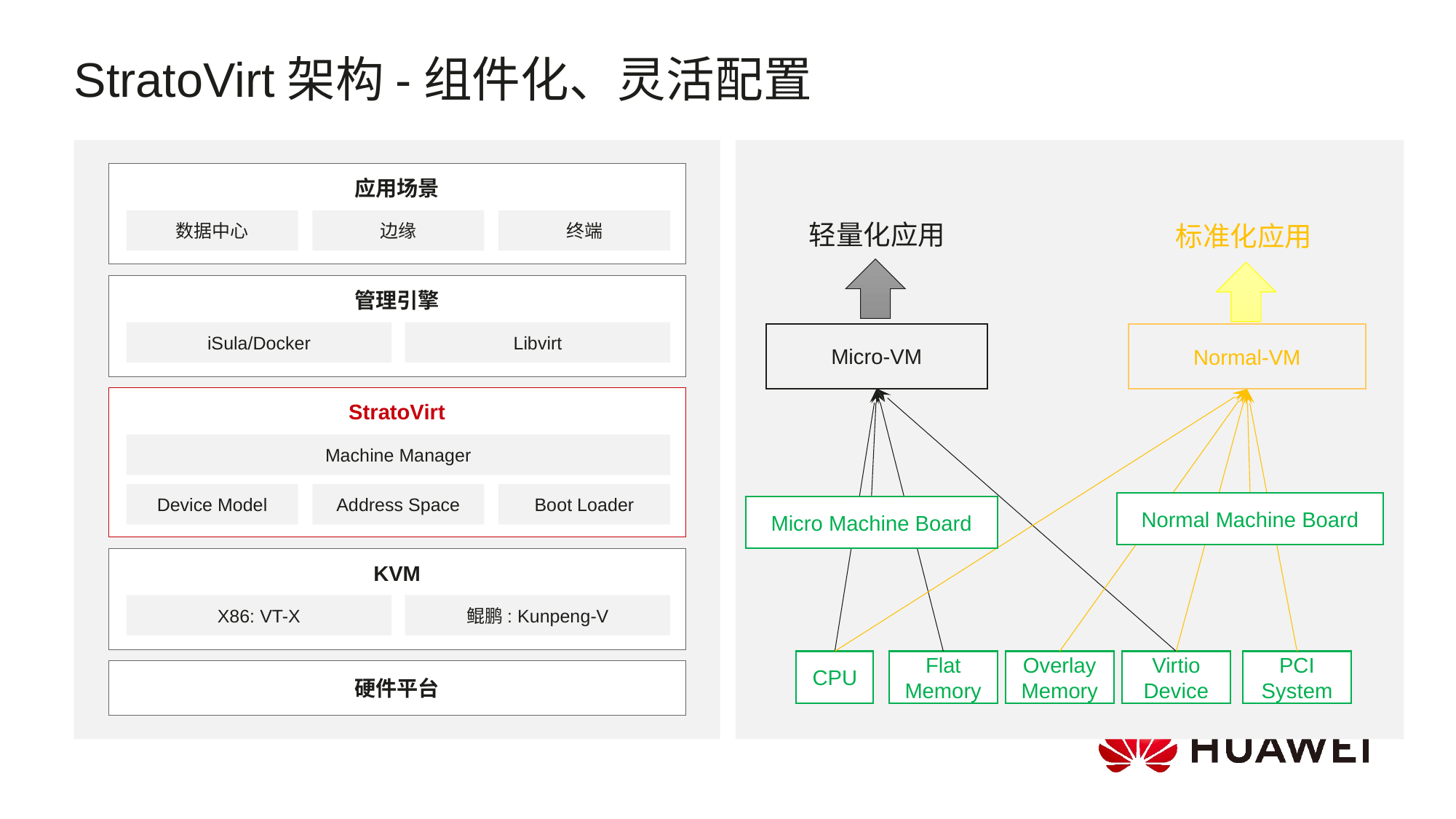

StratoVirt架构-组件化、灵活配置

应用场景
数据中心
边缘
终端

轻量化应用
标准化应用

管理引擎
iSula/Docker
Libvirt
Micro-VM
Normal-VM

StratoVirt
Machine Manager
Device Model
Address Space
Boot Loader

Normal Machine Board
Micro Machine Board

KVM
X86: VT-X
鲲鹏: Kunpeng-V
CPU
Flat Memory
Overlay Memory
Virtio Device
PCI System
硬件平台